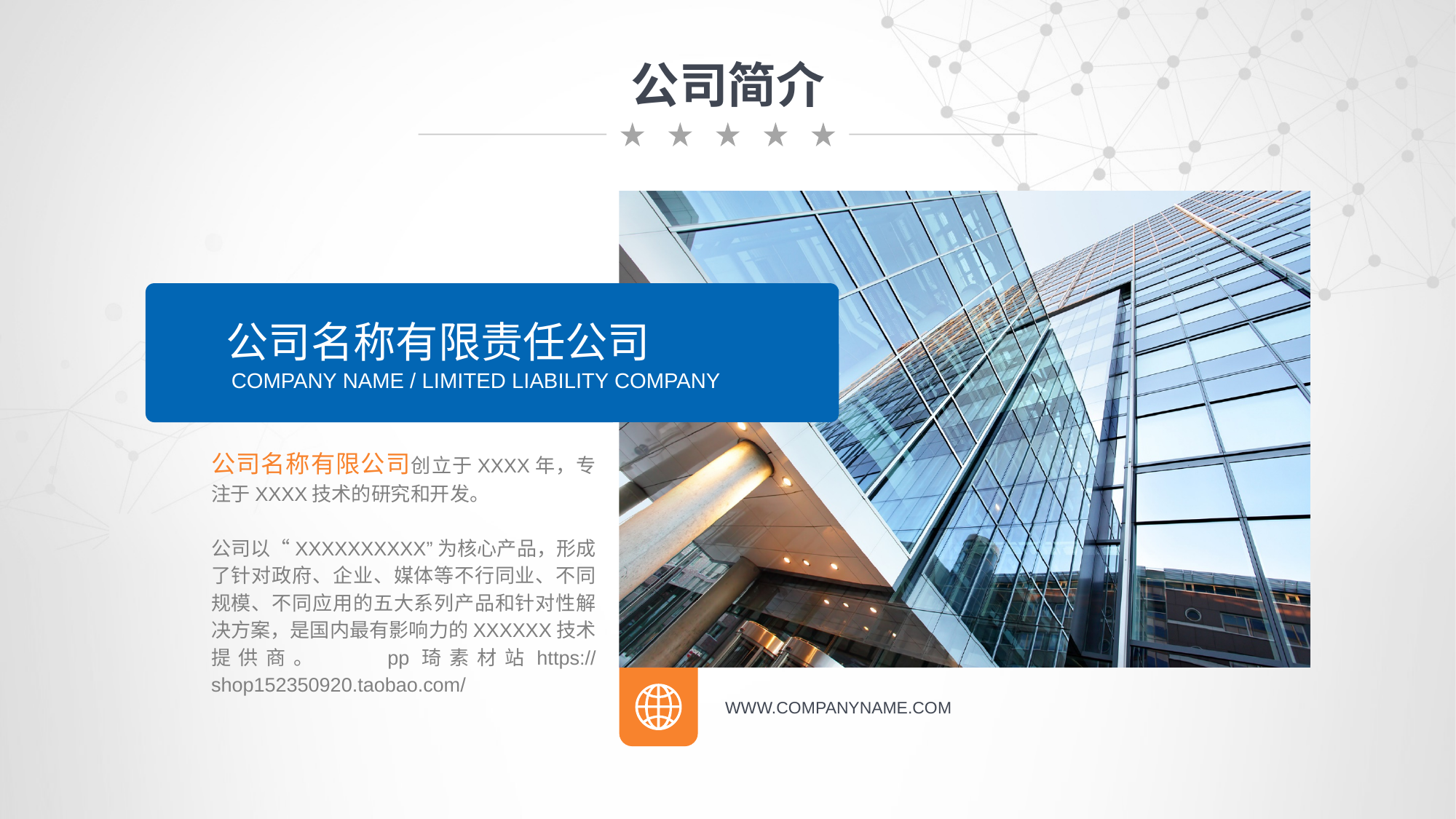

公司简介

公司名称有限责任公司
COMPANY NAME / LIMITED LIABILITY COMPANY
公司名称有限公司创立于XXXX年，专注于XXXX技术的研究和开发。

公司以“XXXXXXXXXX”为核心产品，形成了针对政府、企业、媒体等不行同业、不同规模、不同应用的五大系列产品和针对性解决方案，是国内最有影响力的XXXXXX技术提供商。     pp琦素材站https://shop152350920.taobao.com/

WWW.COMPANYNAME.COM